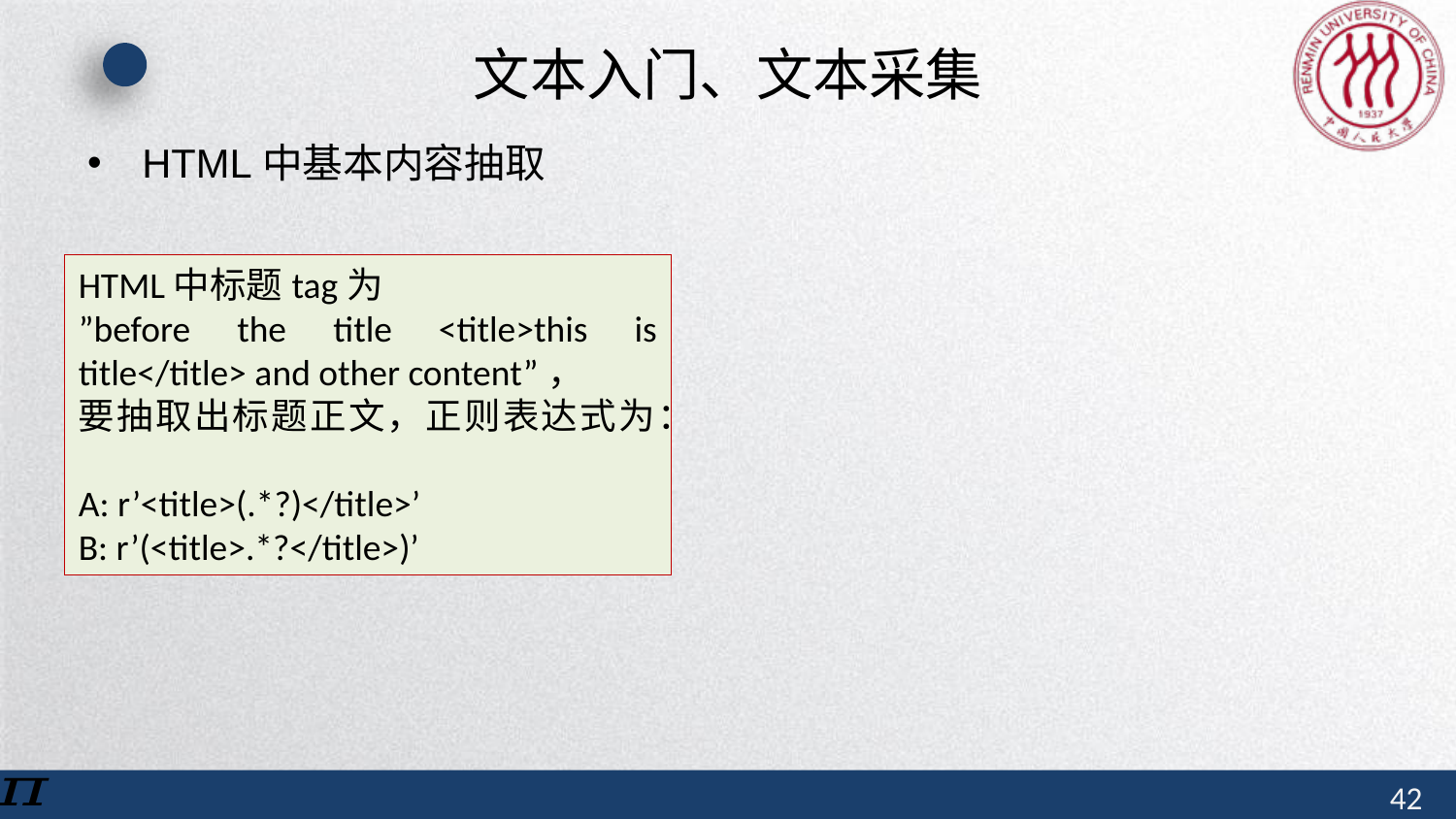

# 文本入门、文本采集
HTML中基本内容抽取
HTML中标题tag为
”before the title <title>this is title</title> and other content”，
要抽取出标题正文，正则表达式为：

A: r’<title>(.*?)</title>’
B: r’(<title>.*?</title>)’